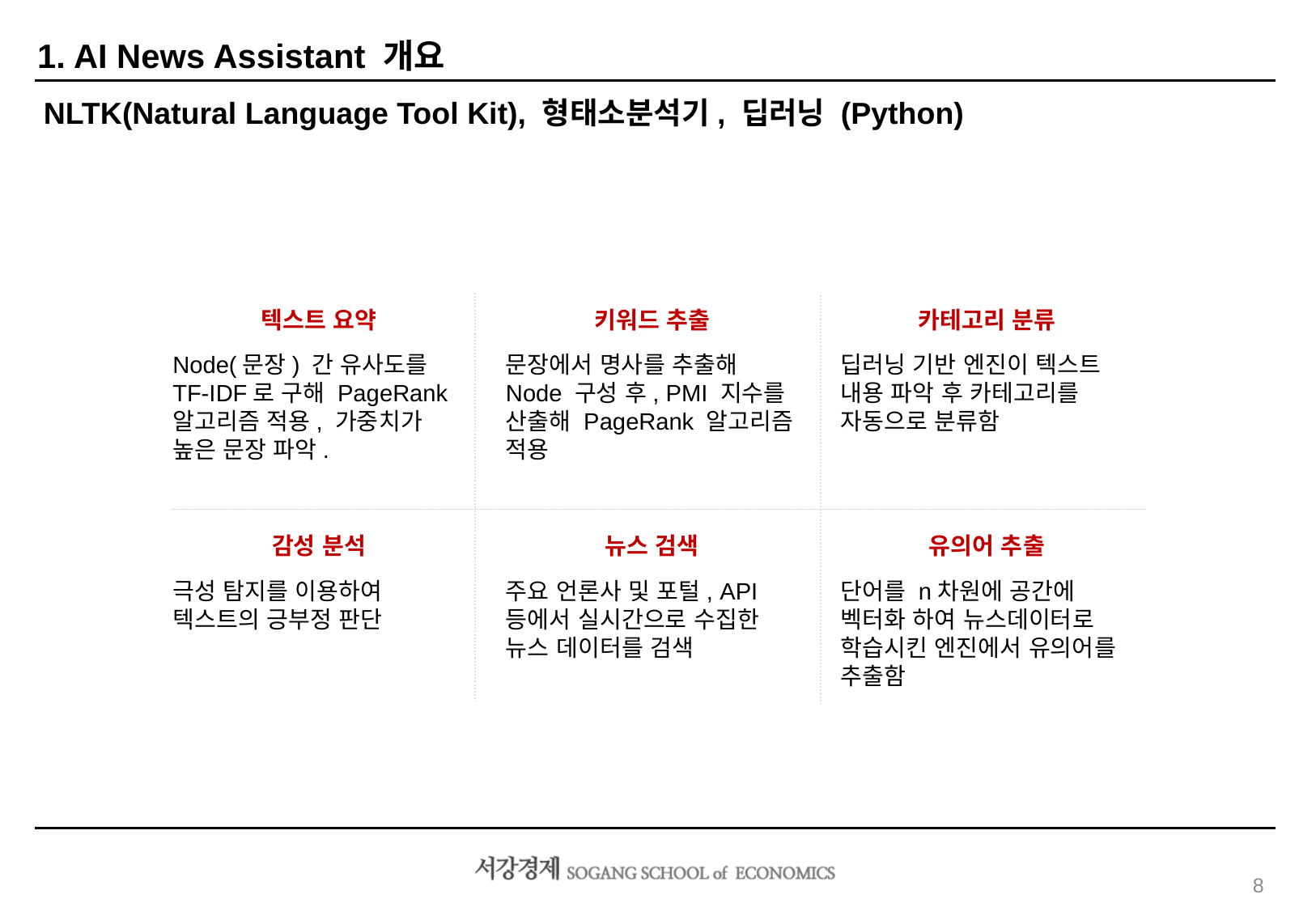

1. AI News Assistant 개요
NLTK(Natural Language Tool Kit), 형태소분석기, 딥러닝 (Python)
텍스트 요약
Node(문장) 간 유사도를 TF-IDF로 구해 PageRank 알고리즘 적용, 가중치가 높은 문장 파악.
키워드 추출
문장에서 명사를 추출해 Node 구성 후, PMI 지수를 산출해 PageRank 알고리즘 적용
카테고리 분류
딥러닝 기반 엔진이 텍스트 내용 파악 후 카테고리를 자동으로 분류함
감성 분석
극성 탐지를 이용하여 텍스트의 긍부정 판단
뉴스 검색
주요 언론사 및 포털, API 등에서 실시간으로 수집한 뉴스 데이터를 검색
유의어 추출
단어를 n차원에 공간에 벡터화 하여 뉴스데이터로 학습시킨 엔진에서 유의어를 추출함
8